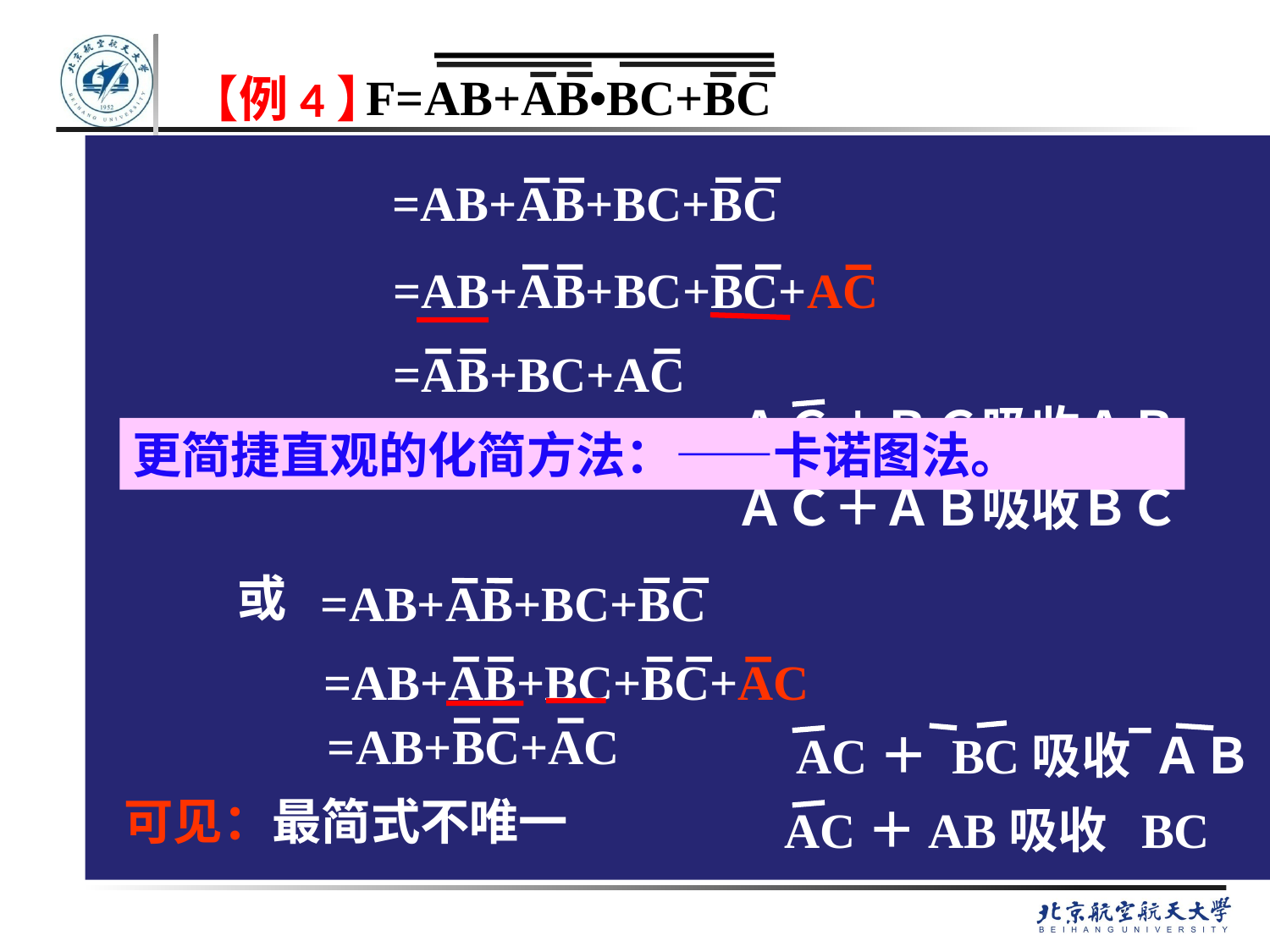

F=AB+AB•BC+BC

包含律
【例4】

=AB+AB+BC+BC

=AB+AB+BC+BC+AC

=AB+BC+AC

ＡＣ＋ＢＣ吸收ＡＢ

更简捷直观的化简方法：——卡诺图法。
ＡＣ＋ＡＢ吸收ＢＣ

或
=AB+AB+BC+BC

=AB+AB+BC+BC+AC

=AB+BC+AC

     AC＋ BC吸收  ＡＢ

可见：最简式不唯一
    AC＋AB吸收  BC

102